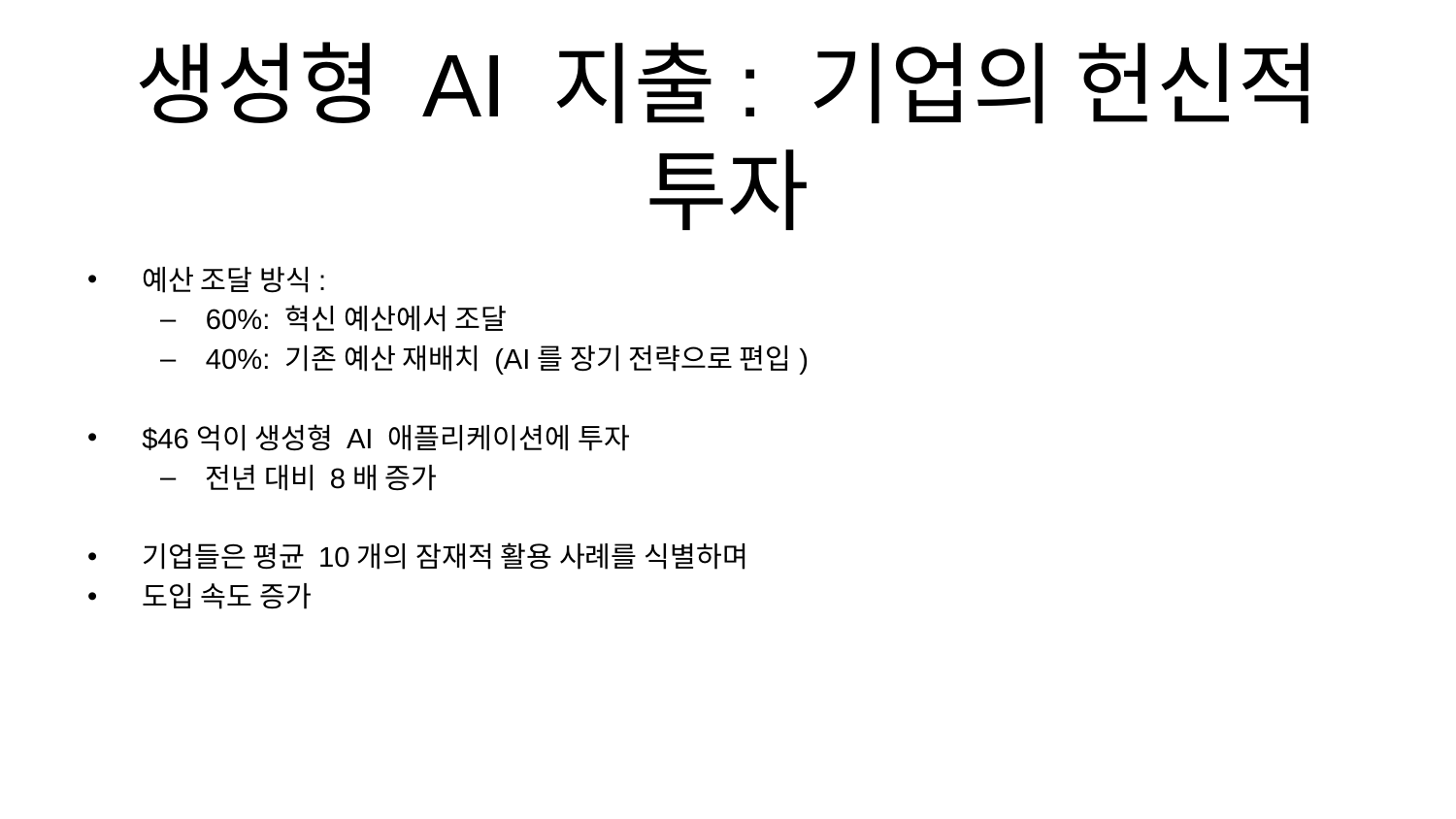

# 생성형 AI 지출: 기업의 헌신적 투자
예산 조달 방식:
60%: 혁신 예산에서 조달
40%: 기존 예산 재배치 (AI를 장기 전략으로 편입)

$46억이 생성형 AI 애플리케이션에 투자
전년 대비 8배 증가

기업들은 평균 10개의 잠재적 활용 사례를 식별하며
도입 속도 증가